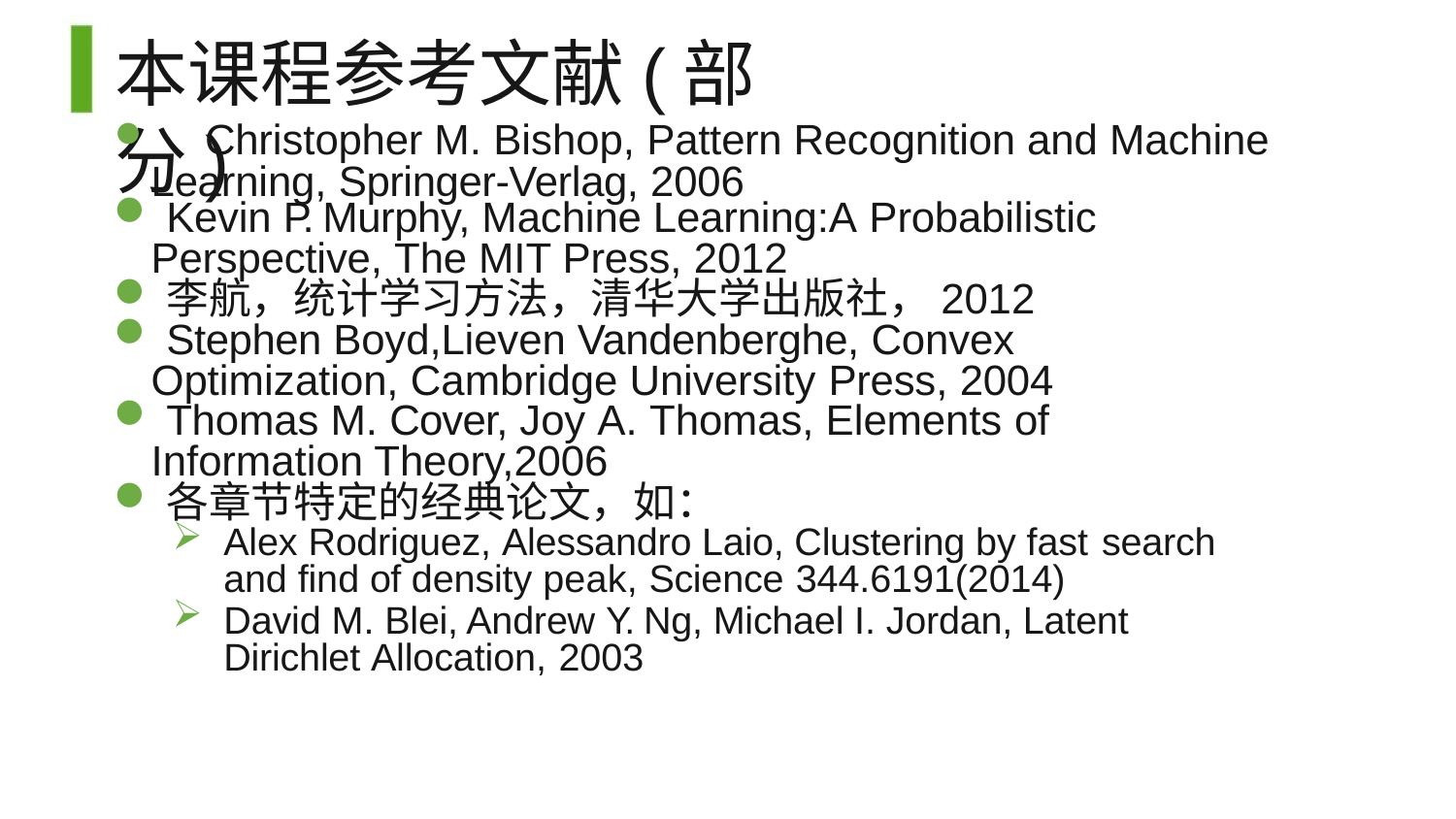

# 本课程参考文献(部分)
	Christopher M. Bishop, Pattern Recognition and Machine  Learning, Springer-Verlag, 2006
Kevin P. Murphy, Machine Learning:A Probabilistic
Perspective, The MIT Press, 2012
李航，统计学习方法，清华大学出版社，2012
Stephen Boyd,Lieven Vandenberghe, Convex
Optimization, Cambridge University Press, 2004
Thomas M. Cover, Joy A. Thomas, Elements of
Information Theory,2006
各章节特定的经典论文，如：
Alex Rodriguez, Alessandro Laio, Clustering by fast search
and find of density peak, Science 344.6191(2014)
David M. Blei, Andrew Y. Ng, Michael I. Jordan, Latent  Dirichlet Allocation, 2003